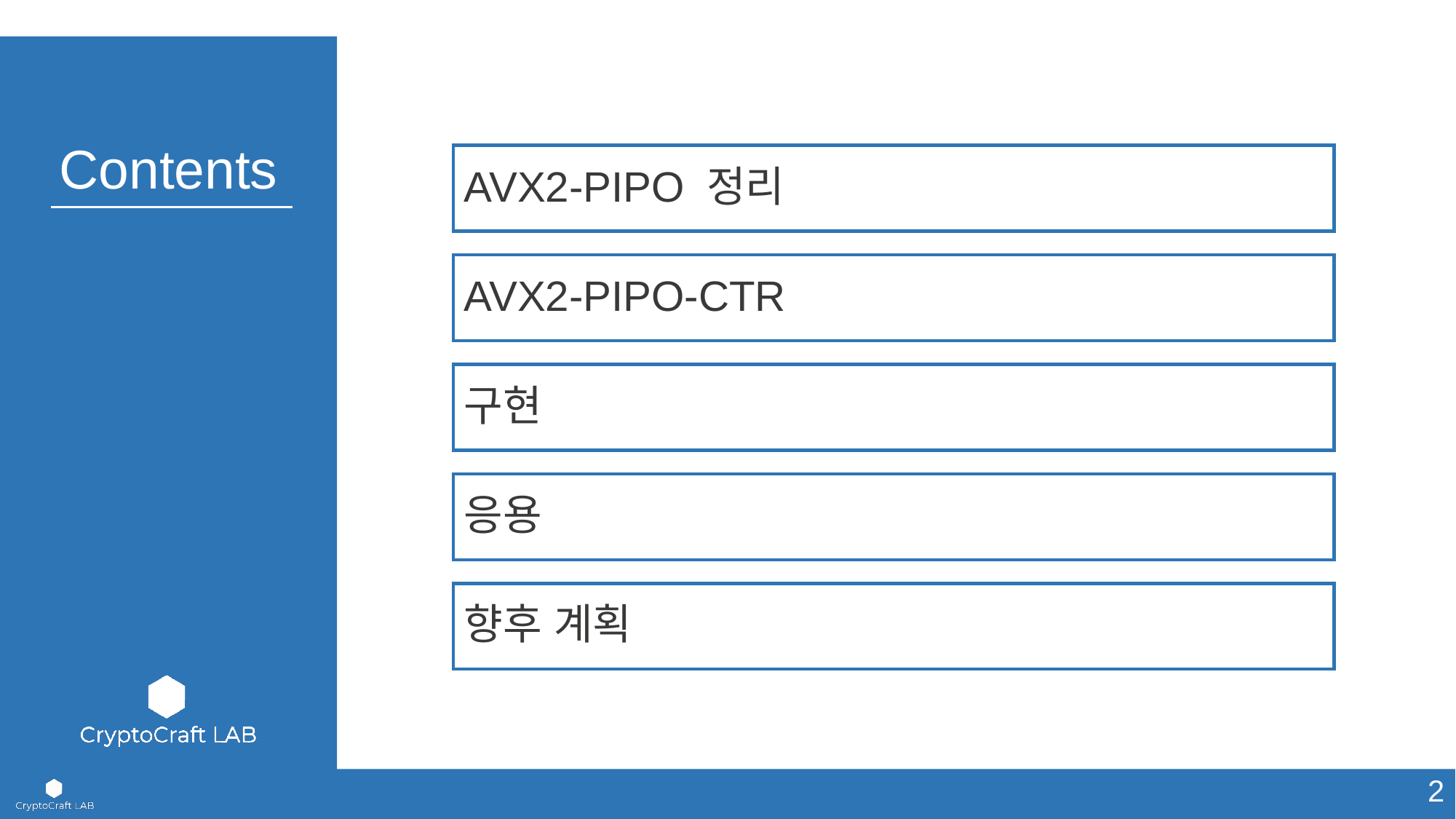

AVX2-PIPO 정리
AVX2-PIPO-CTR
구현
응용
향후 계획